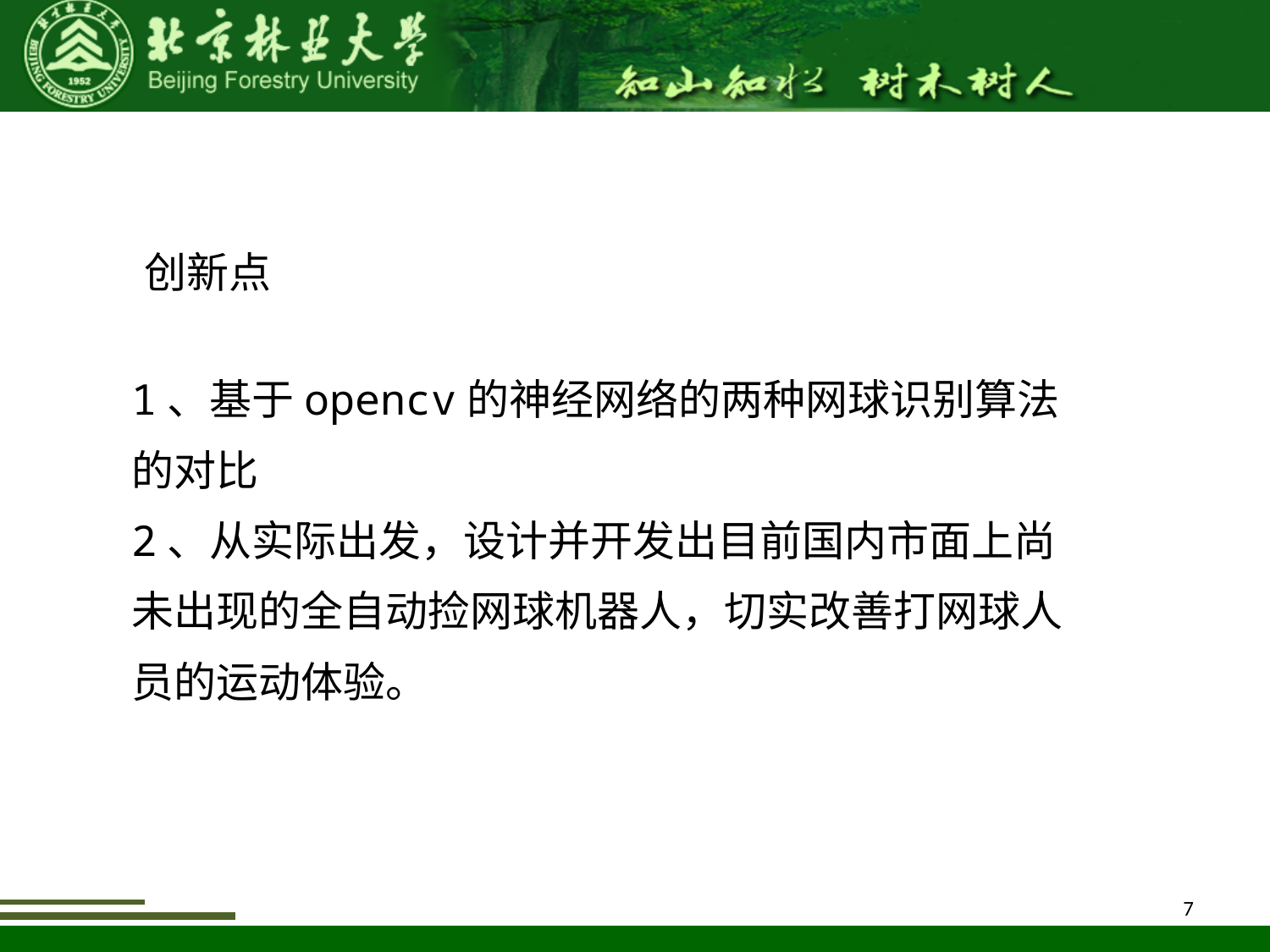

创新点
1、基于opencv的神经网络的两种网球识别算法的对比
2、从实际出发，设计并开发出目前国内市面上尚未出现的全自动捡网球机器人，切实改善打网球人员的运动体验。

7